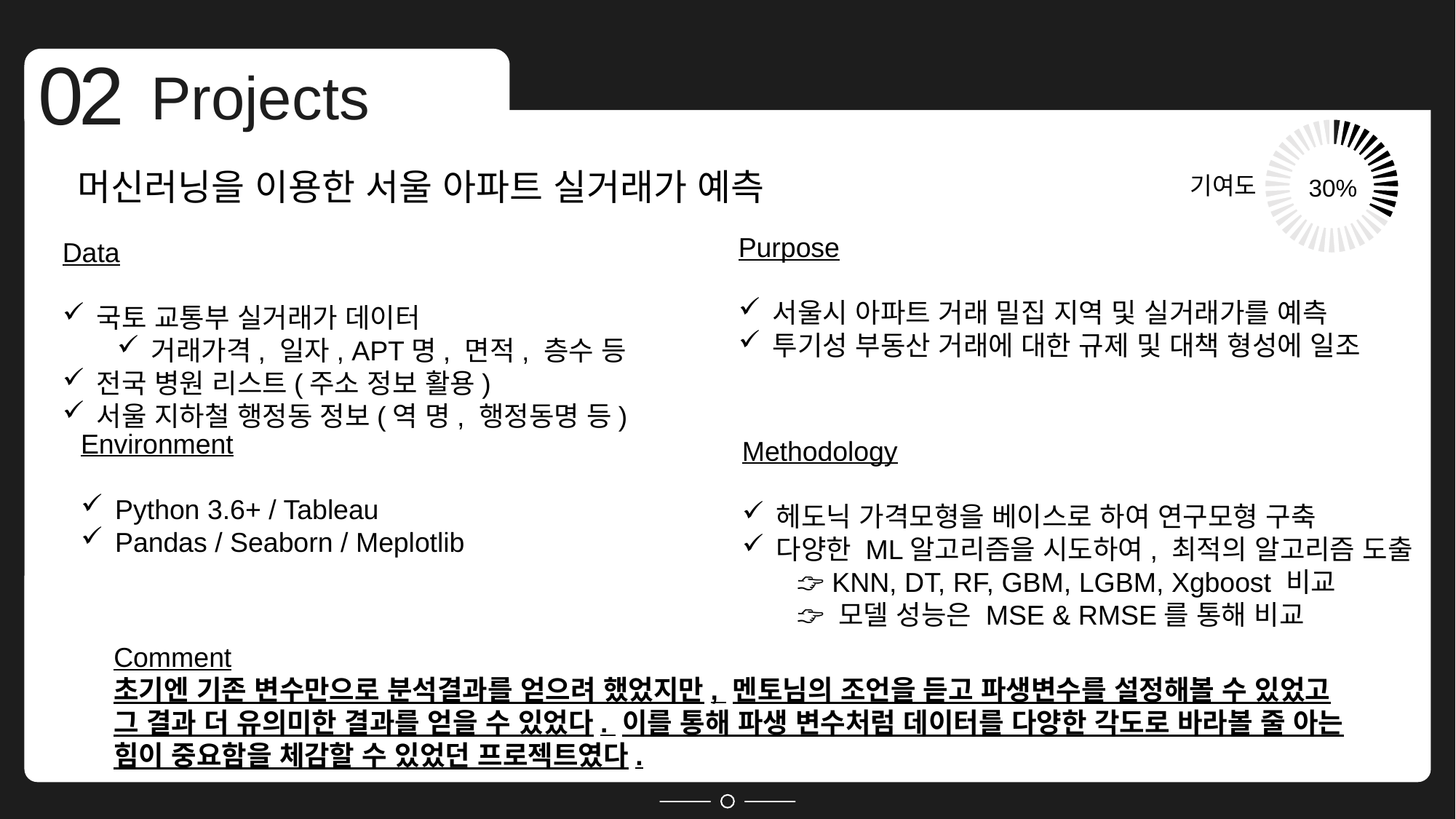

02
Projects

### Chart

| Category | 판매 |
|---|---|
| 1분기 | 1.0 |
| 2분기 | 1.0 |
| 3분기 | 1.0 |
| 4분기 | 1.0 |
머신러닝을 이용한 서울 아파트 실거래가 예측
기여도
30%
Purpose

서울시 아파트 거래 밀집 지역 및 실거래가를 예측
투기성 부동산 거래에 대한 규제 및 대책 형성에 일조
Data

국토 교통부 실거래가 데이터
거래가격, 일자, APT명, 면적, 층수 등
전국 병원 리스트(주소 정보 활용)
서울 지하철 행정동 정보(역 명, 행정동명 등)
Environment

Python 3.6+ / Tableau
Pandas / Seaborn / Meplotlib
Methodology

헤도닉 가격모형을 베이스로 하여 연구모형 구축
다양한 ML알고리즘을 시도하여, 최적의 알고리즘 도출
👉 KNN, DT, RF, GBM, LGBM, Xgboost 비교
👉 모델 성능은 MSE & RMSE를 통해 비교
Comment
초기엔 기존 변수만으로 분석결과를 얻으려 했었지만, 멘토님의 조언을 듣고 파생변수를 설정해볼 수 있었고
그 결과 더 유의미한 결과를 얻을 수 있었다. 이를 통해 파생 변수처럼 데이터를 다양한 각도로 바라볼 줄 아는
힘이 중요함을 체감할 수 있었던 프로젝트였다.